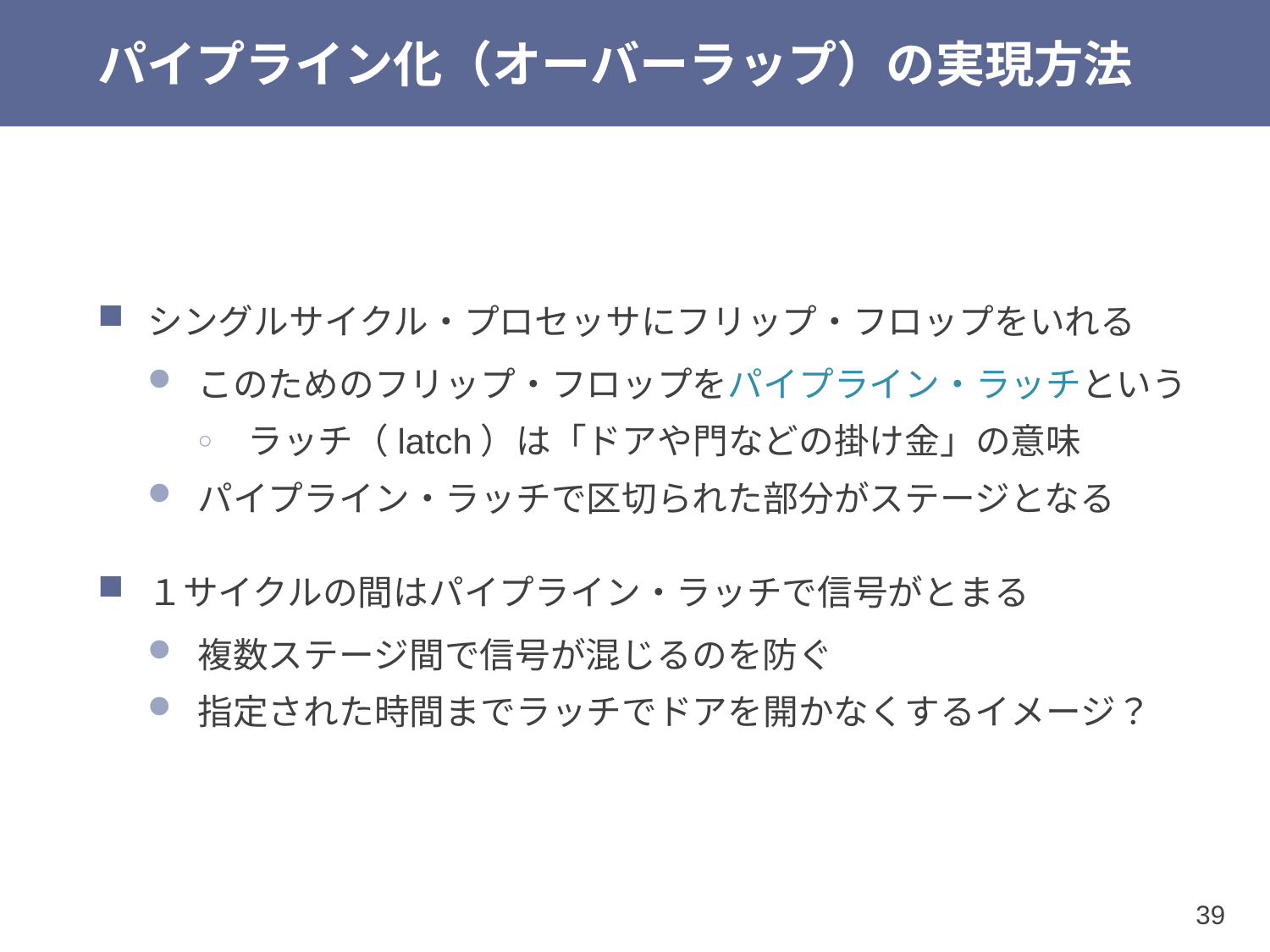

# パイプライン化（オーバーラップ）の実現方法
シングルサイクル・プロセッサにフリップ・フロップをいれる
このためのフリップ・フロップをパイプライン・ラッチという
ラッチ（latch）は「ドアや門などの掛け金」の意味
パイプライン・ラッチで区切られた部分がステージとなる
１サイクルの間はパイプライン・ラッチで信号がとまる
複数ステージ間で信号が混じるのを防ぐ
指定された時間までラッチでドアを開かなくするイメージ？